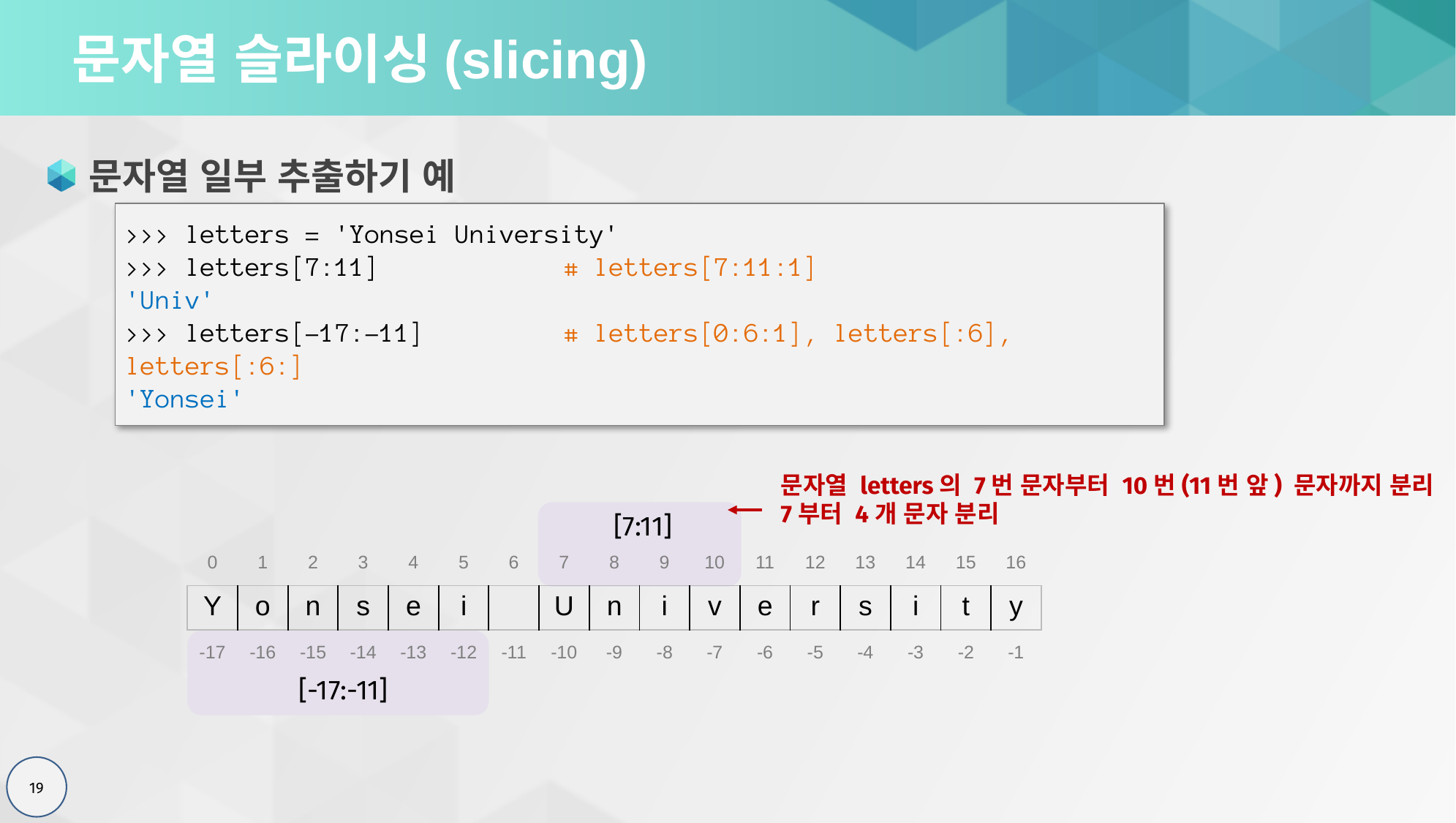

# 문자열 슬라이싱(slicing)
문자열 일부 추출하기 예
>>> letters = 'Yonsei University'
>>> letters[7:11]		# letters[7:11:1]
'Univ'
>>> letters[-17:-11]		# letters[0:6:1], letters[:6], letters[:6:]
'Yonsei'
문자열 letters의 7번 문자부터 10번(11번 앞) 문자까지 분리
7부터 4개 문자 분리

[7:11]
| 0 | 1 | 2 | 3 | 4 | 5 | 6 | 7 | 8 | 9 | 10 | 11 | 12 | 13 | 14 | 15 | 16 |
| --- | --- | --- | --- | --- | --- | --- | --- | --- | --- | --- | --- | --- | --- | --- | --- | --- |
| Y | o | n | s | e | i |  | U | n | i | v | e | r | s | i | t | y |
| --- | --- | --- | --- | --- | --- | --- | --- | --- | --- | --- | --- | --- | --- | --- | --- | --- |
| -17 | -16 | -15 | -14 | -13 | -12 | -11 | -10 | -9 | -8 | -7 | -6 | -5 | -4 | -3 | -2 | -1 |
| --- | --- | --- | --- | --- | --- | --- | --- | --- | --- | --- | --- | --- | --- | --- | --- | --- |

[-17:-11]